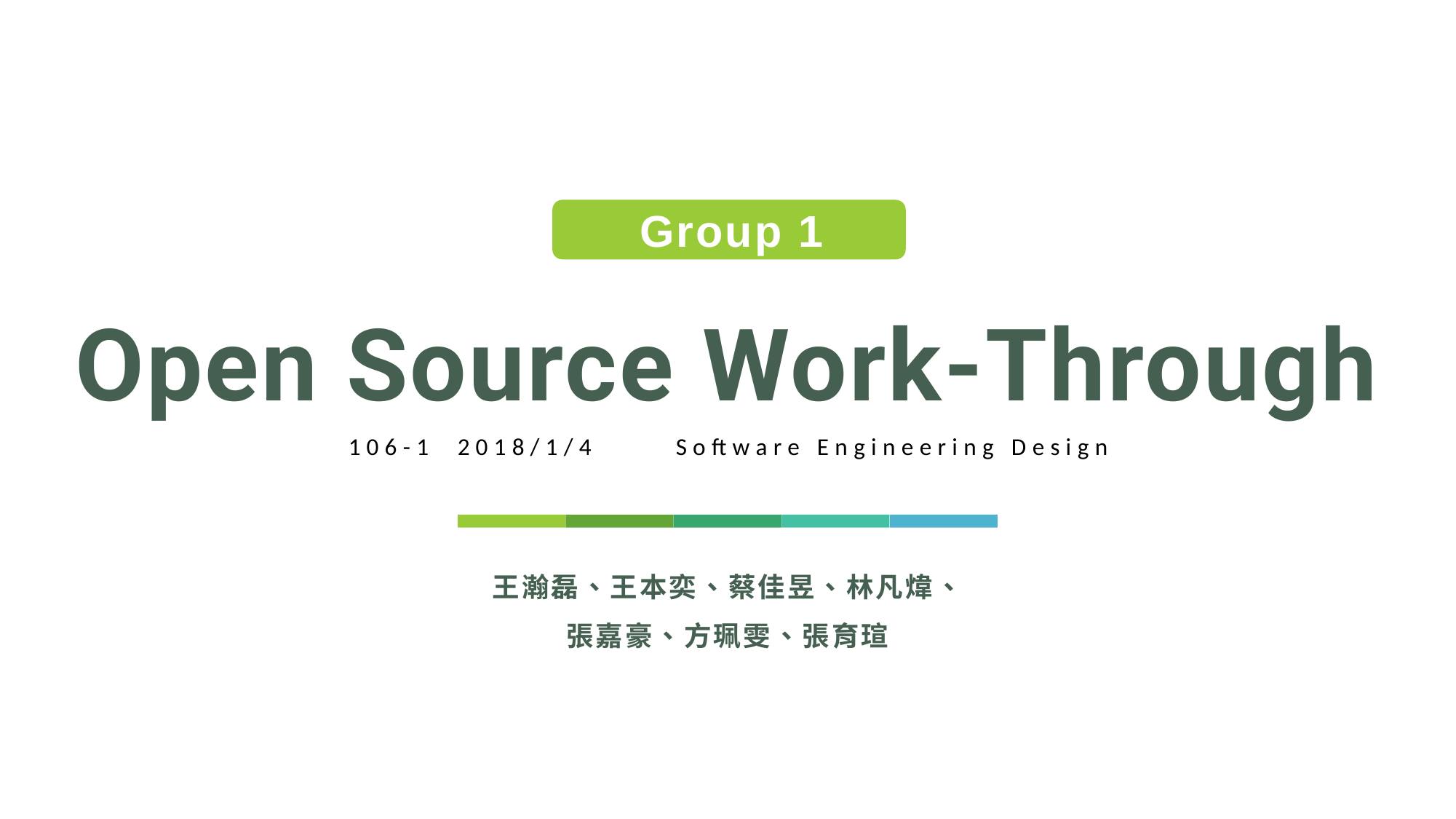

Group 1
Open Source Work-Through
106-1	2018/1/4	Software Engineering Design

王瀚磊、王本奕、蔡佳昱、林凡煒、
張嘉豪、方珮雯、張育瑄